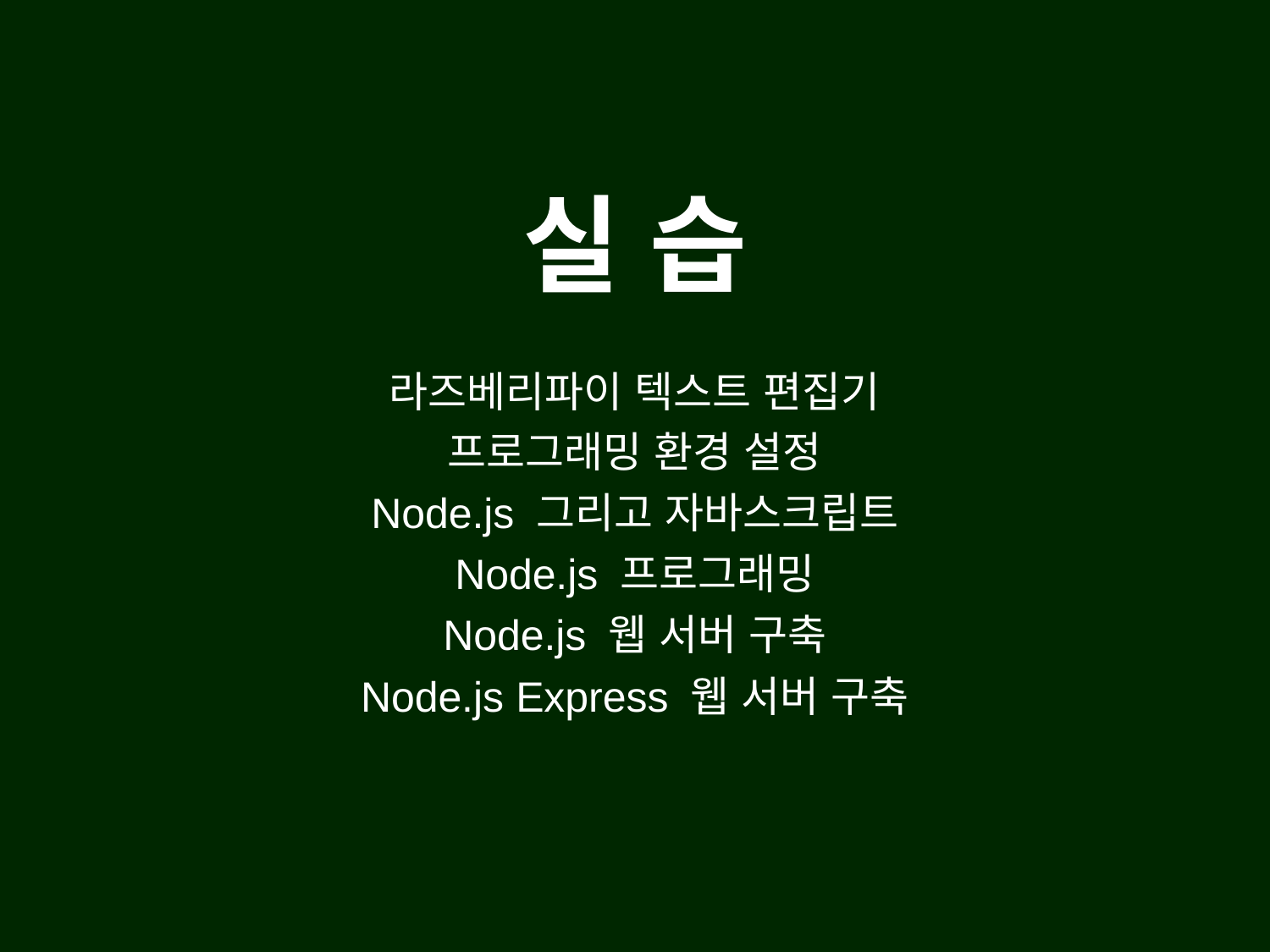

실 습
라즈베리파이 텍스트 편집기
프로그래밍 환경 설정
Node.js 그리고 자바스크립트
Node.js 프로그래밍
Node.js 웹 서버 구축
Node.js Express 웹 서버 구축